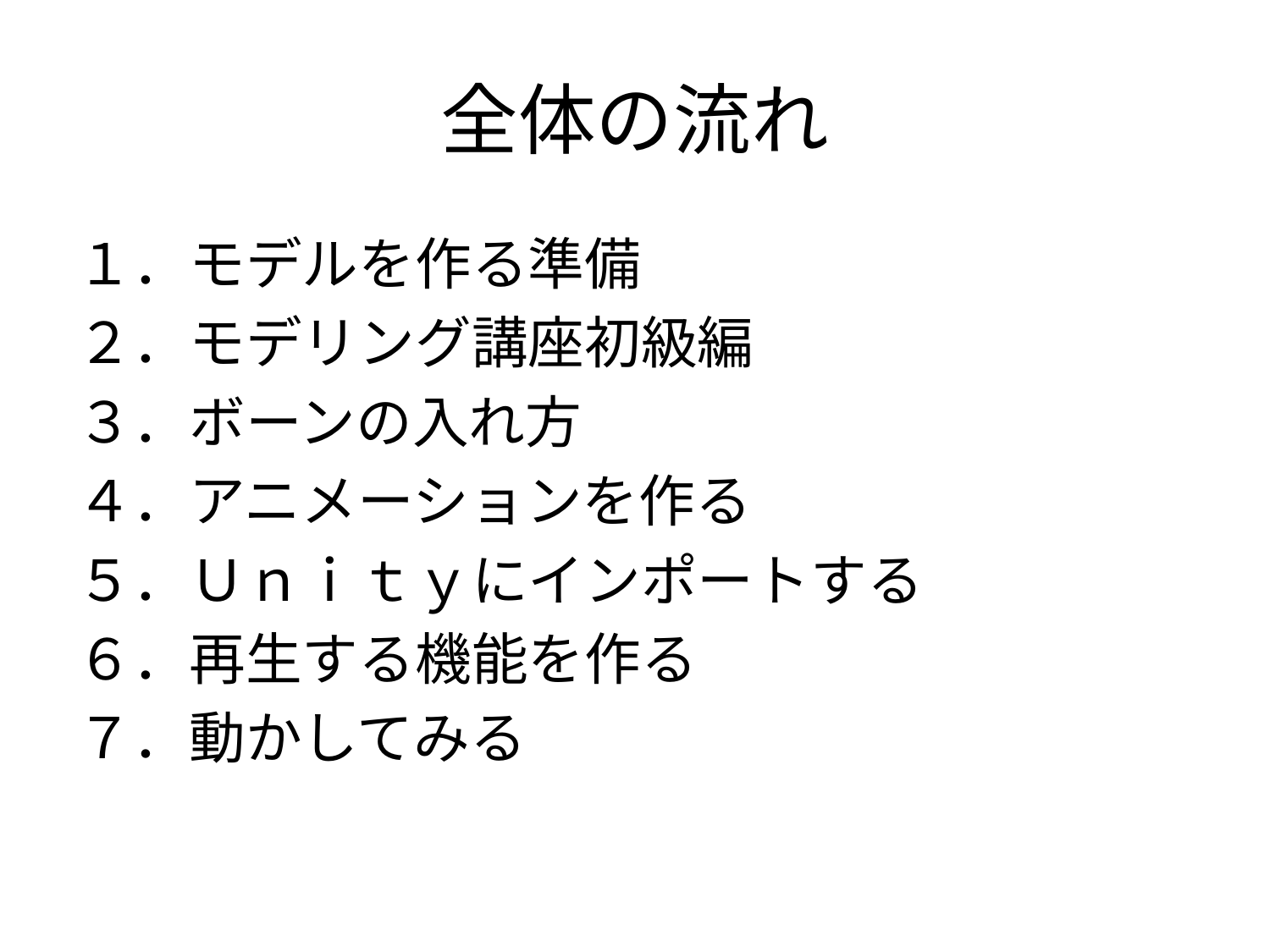

# 全体の流れ
１．モデルを作る準備
２．モデリング講座初級編
３．ボーンの入れ方
４．アニメーションを作る
５．Ｕｎｉｔｙにインポートする
６．再生する機能を作る
７．動かしてみる